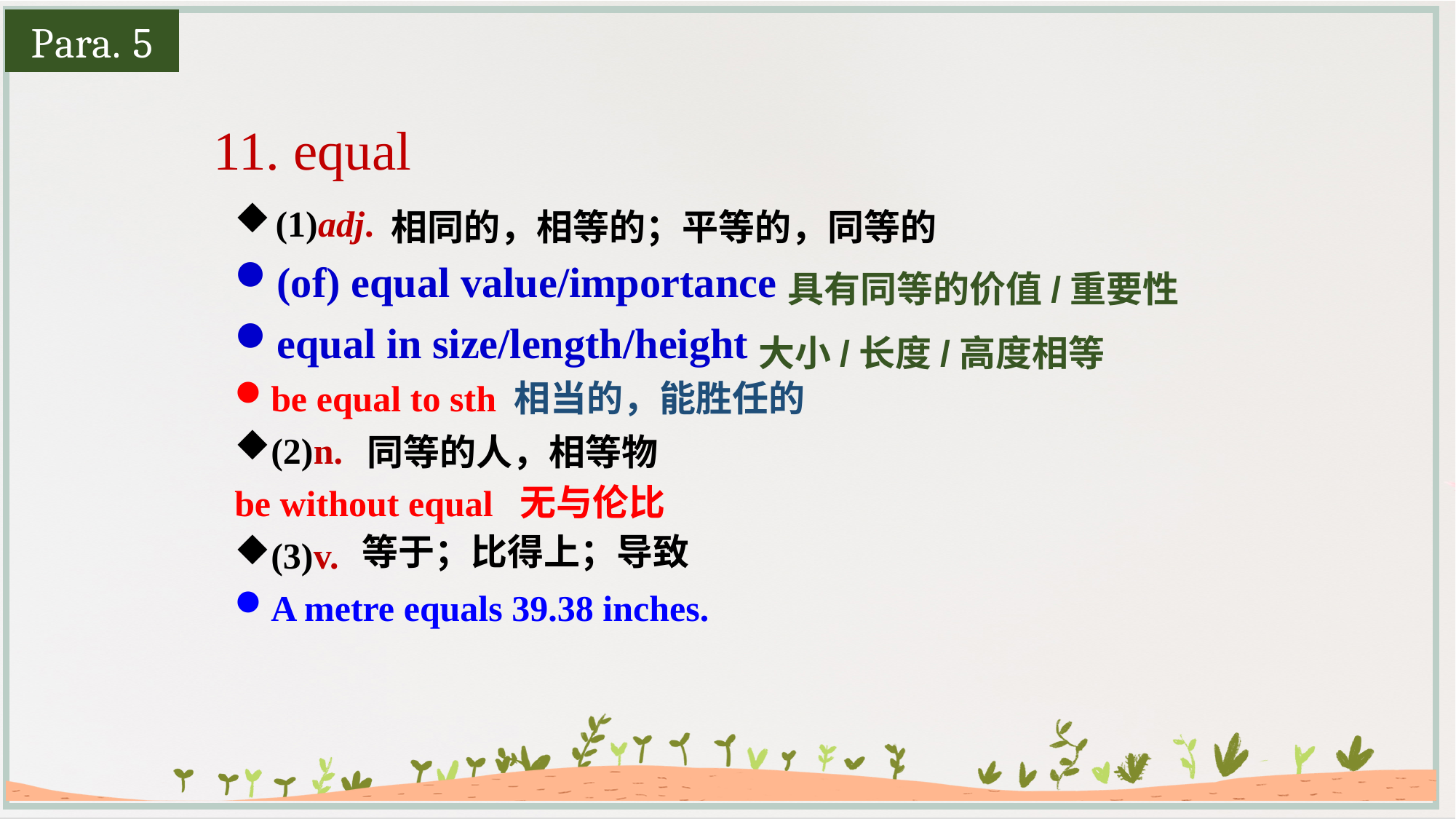

Para. 5
11. equal
(1)adj.
(of) equal value/importance
equal in size/length/height
be equal to sth 相当的，能胜任的
(2)n.
be without equal
(3)v.
A metre equals 39.38 inches.
相同的，相等的；平等的，同等的
具有同等的价值/重要性
大小/长度/高度相等
同等的人，相等物
无与伦比
等于；比得上；导致